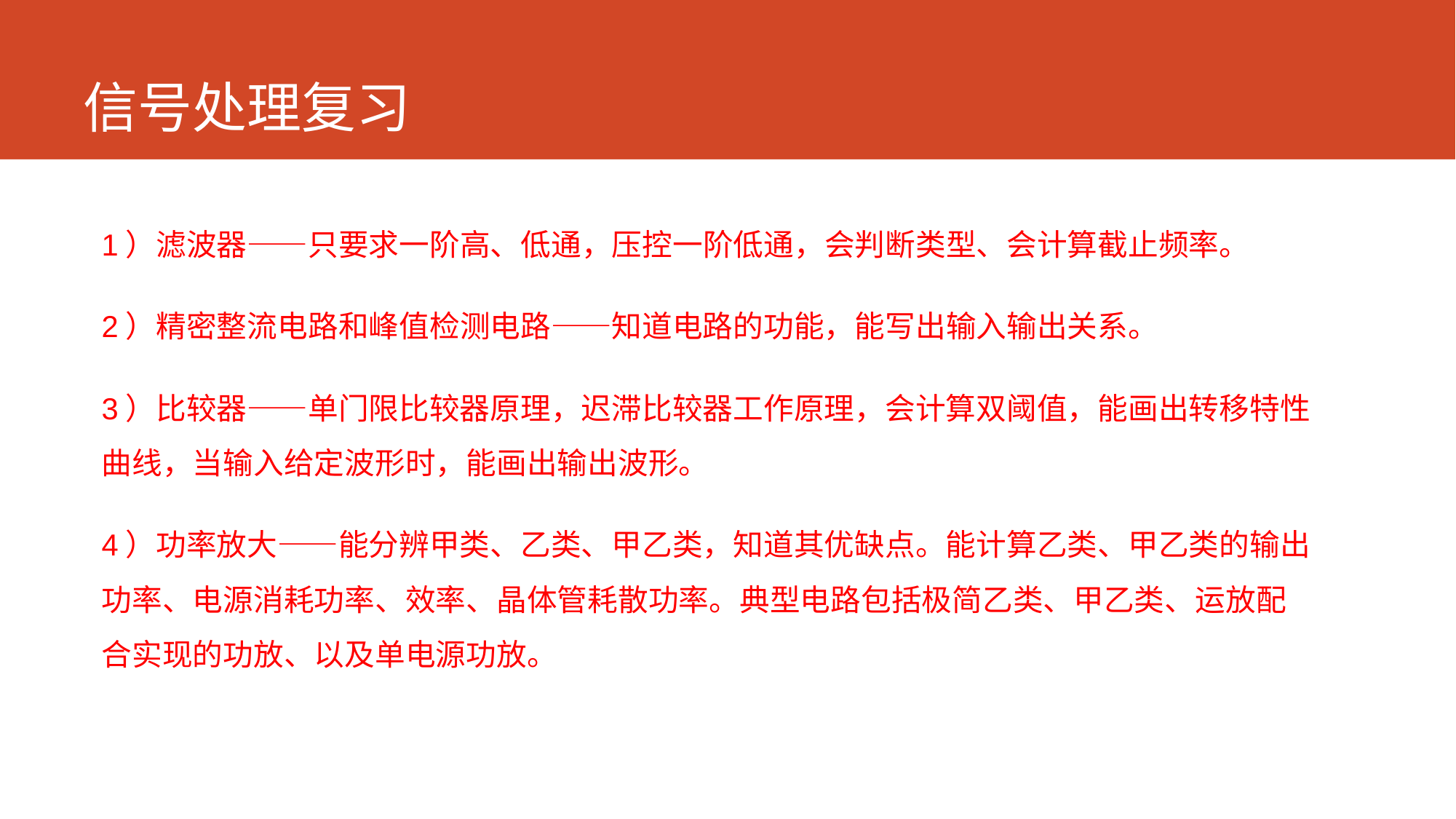

# 信号处理复习
1）滤波器——只要求一阶高、低通，压控一阶低通，会判断类型、会计算截止频率。
2）精密整流电路和峰值检测电路——知道电路的功能，能写出输入输出关系。
3）比较器——单门限比较器原理，迟滞比较器工作原理，会计算双阈值，能画出转移特性曲线，当输入给定波形时，能画出输出波形。
4）功率放大——能分辨甲类、乙类、甲乙类，知道其优缺点。能计算乙类、甲乙类的输出功率、电源消耗功率、效率、晶体管耗散功率。典型电路包括极简乙类、甲乙类、运放配合实现的功放、以及单电源功放。